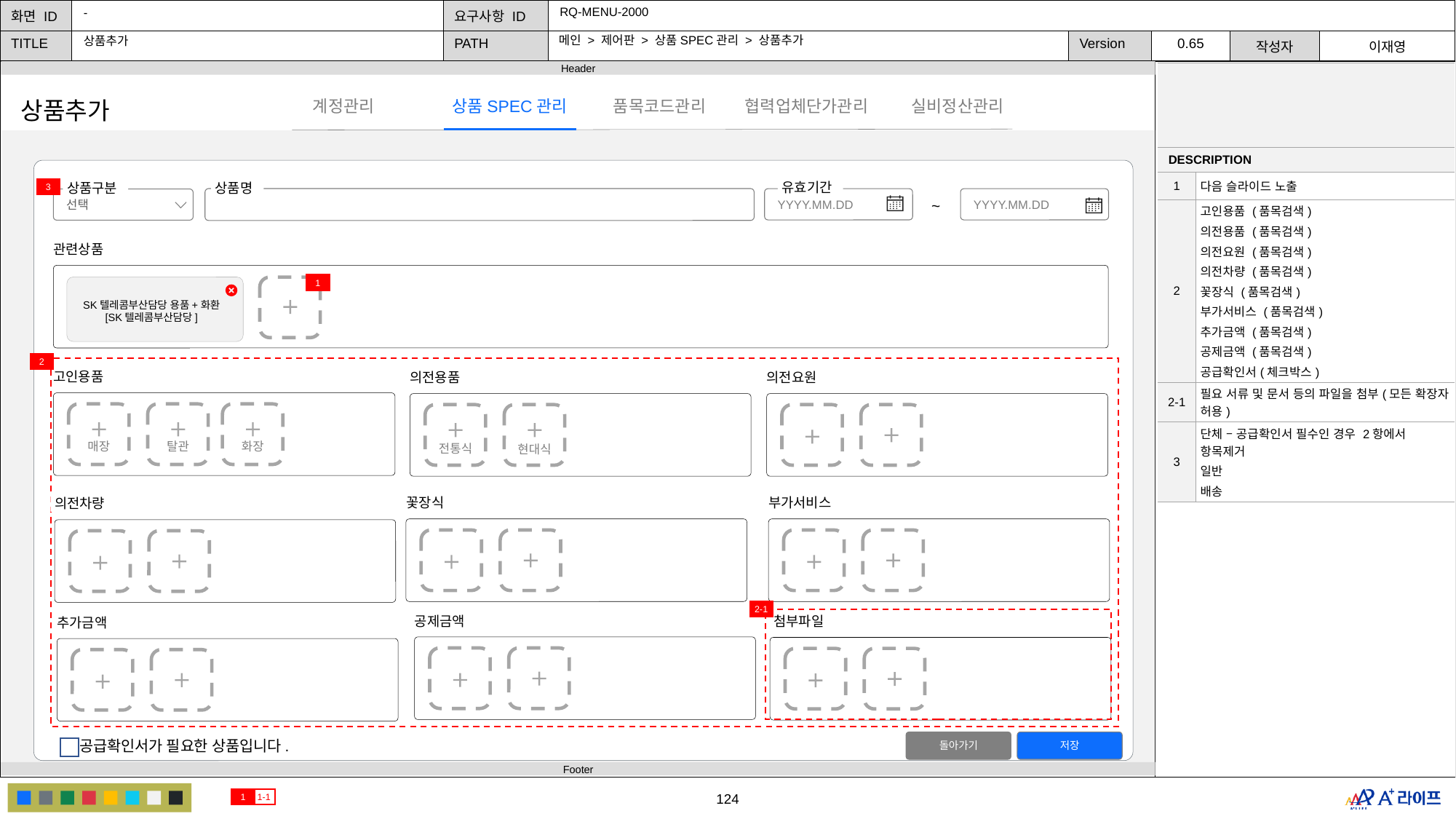

-
RQ-MENU-2000
메인 > 제어판 > 상품SPEC관리 > 상품추가
상품추가
|  |  |
| --- | --- |
| DESCRIPTION |  |
| 1 | 다음 슬라이드 노출 |
| 2 | 고인용품 (품목검색) 의전용품 (품목검색) 의전요원 (품목검색) 의전차량 (품목검색) 꽃장식 (품목검색) 부가서비스 (품목검색) 추가금액 (품목검색) 공제금액 (품목검색) 공급확인서(체크박스) |
| 2-1 | 필요 서류 및 문서 등의 파일을 첨부(모든 확장자 허용) |
| 3 | 단체 – 공급확인서 필수인 경우 2항에서 항목제거 일반 배송 |
상품SPEC관리
협력업체단가관리
계정관리
품목코드관리
실비정산관리
상품추가

유효기간
YYYY.MM.DD
YYYY.MM.DD
~

3
상품구분
선택

상품명

관련상품

1

SK텔레콤부산담당 용품+화환
[SK텔레콤부산담당]
2

고인용품
의전용품

전통식
현대식
의전요원

매장
탈관
화장
꽃장식

부가서비스

의전차량

2-1

공제금액

첨부파일

추가금액

돌아가기
저장
공급확인서가 필요한 상품입니다.

1
1-1